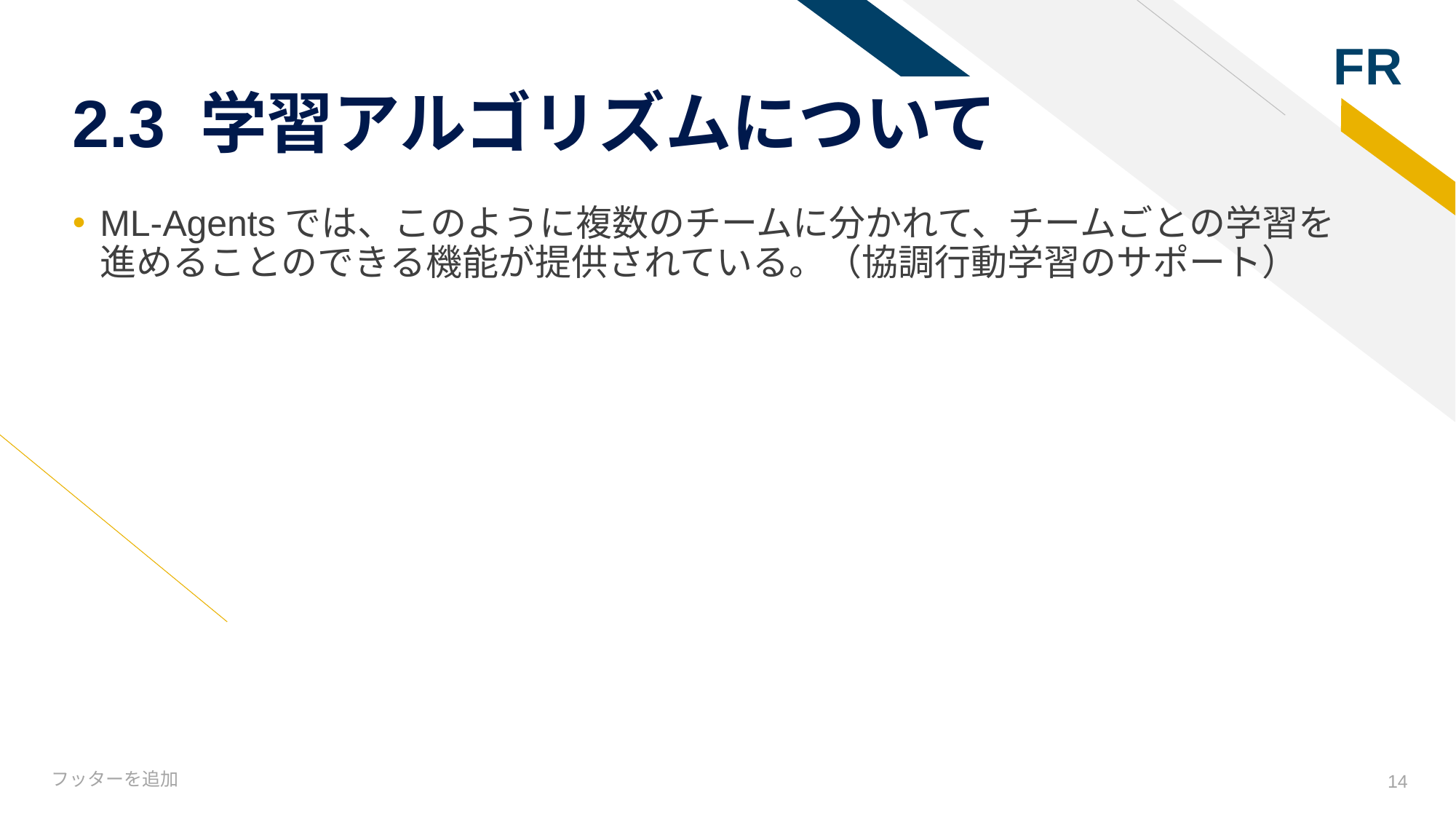

# 2.3 学習アルゴリズムについて
ML-Agentsでは、このように複数のチームに分かれて、チームごとの学習を進めることのできる機能が提供されている。（協調行動学習のサポート）

フッターを追加
14